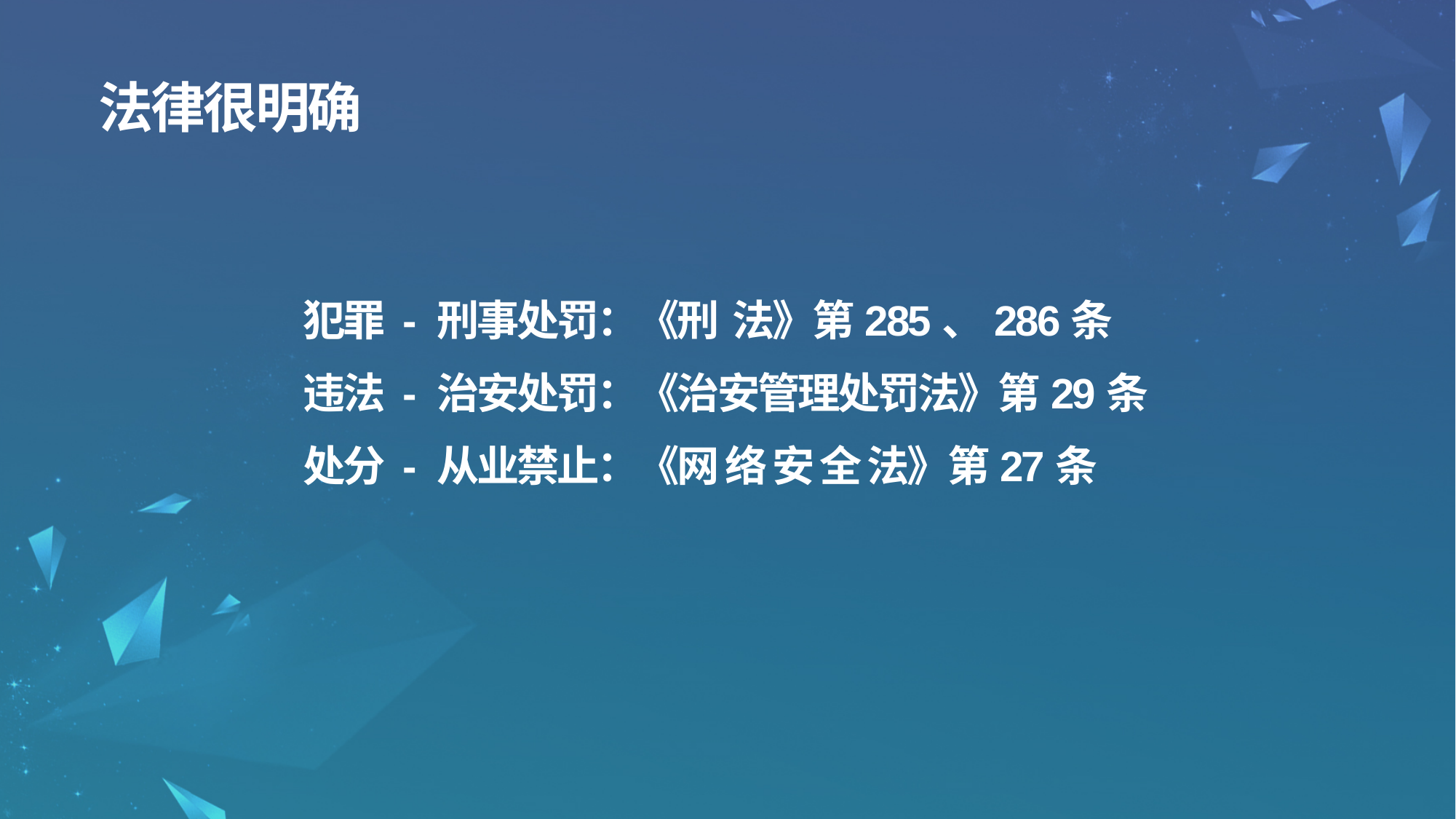

法律很明确
犯罪 - 刑事处罚：《刑  法》第285、286条
违法 - 治安处罚：《治安管理处罚法》第29条
处分 - 从业禁止：《网 络 安 全 法》第27条